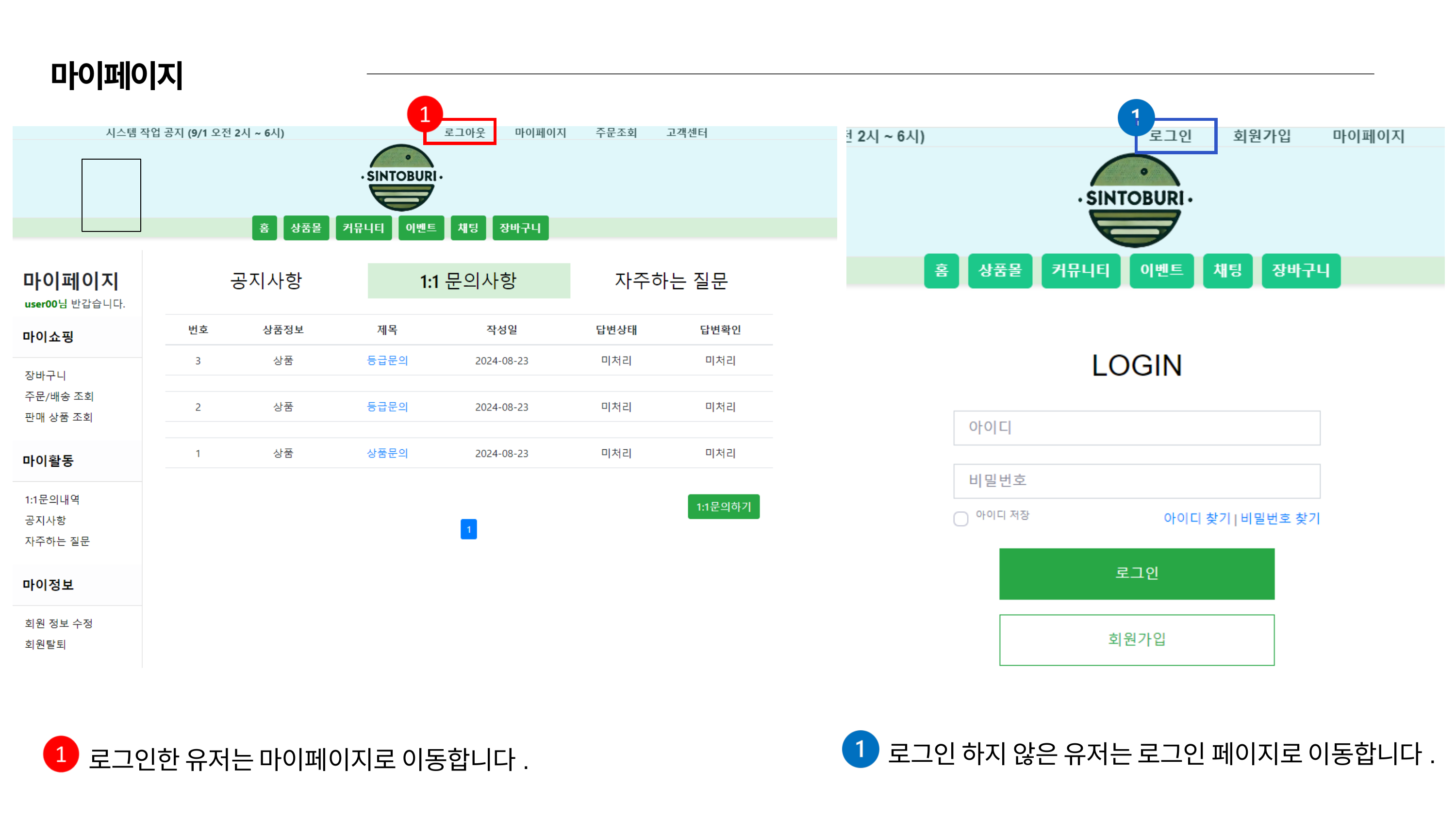

마이페이지

로그인 하지 않은 유저는 로그인 페이지로 이동합니다.
로그인한 유저는 마이페이지로 이동합니다.